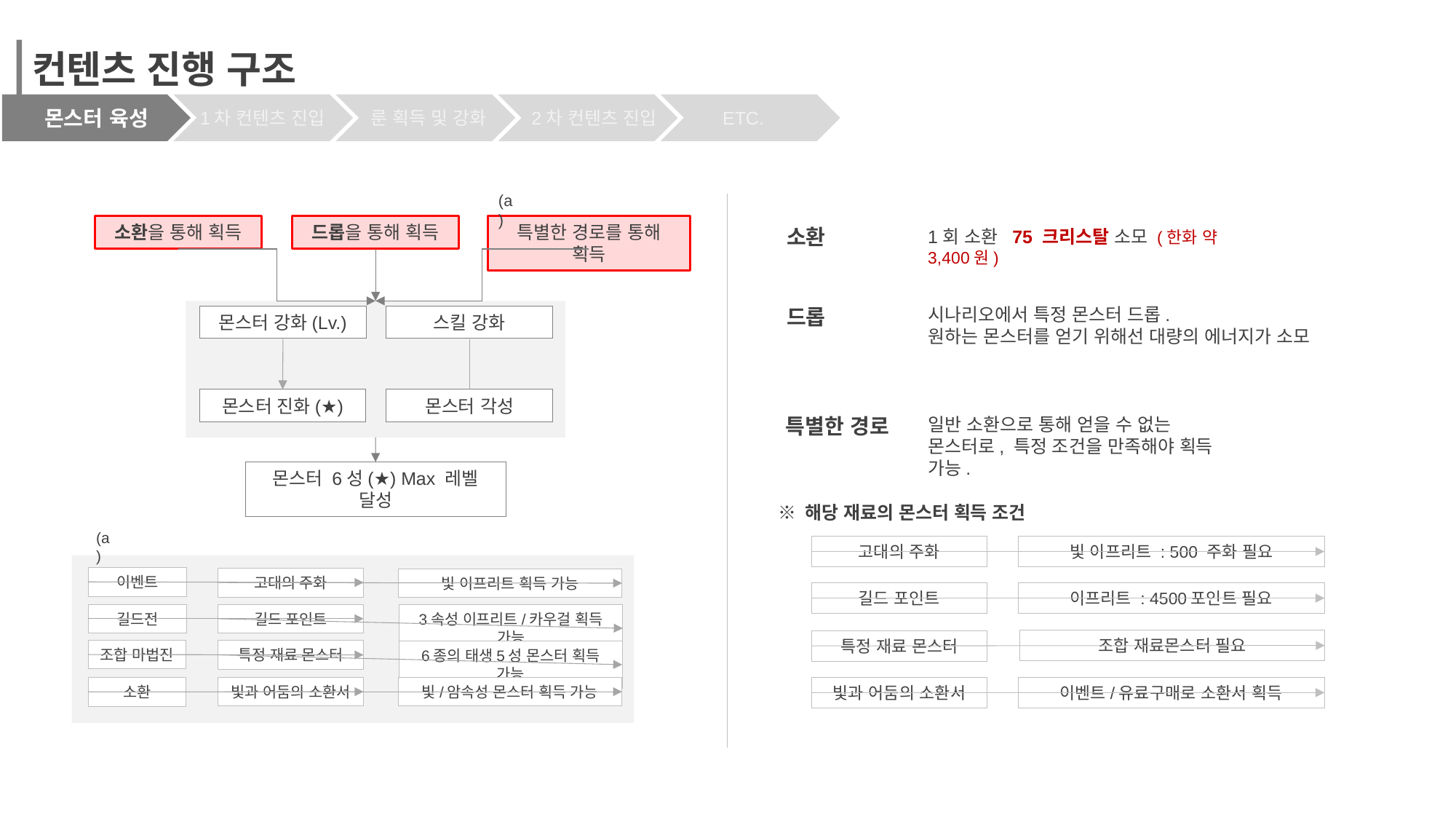

컨텐츠 진행 구조

몬스터 육성
1차 컨텐츠 진입
ETC.
룬 획득 및 강화
2차 컨텐츠 진입
(a)
드롭을 통해 획득
특별한 경로를 통해 획득
소환을 통해 획득

몬스터 강화(Lv.)
스킬 강화
몬스터 진화(★)
몬스터 각성
몬스터 6성(★) Max 레벨 달성
소환
1회 소환  75 크리스탈 소모 (한화 약 3,400원)
드롭
시나리오에서 특정 몬스터 드롭.
원하는 몬스터를 얻기 위해선 대량의 에너지가 소모
일반 소환으로 통해 얻을 수 없는 몬스터로, 특정 조건을 만족해야 획득 가능.
특별한 경로
※ 해당 재료의 몬스터 획득 조건
(a)

이벤트
고대의 주화
빛 이프리트 획득 가능
길드전
길드 포인트
3속성 이프리트/카우걸 획득 가능
조합 마법진
특정 재료 몬스터
6종의 태생5성 몬스터 획득 가능
빛/암속성 몬스터 획득 가능
빛과 어둠의 소환서
소환
빛 이프리트 : 500 주화 필요
고대의 주화
길드 포인트
이프리트 : 4500포인트 필요
조합 재료몬스터 필요
특정 재료 몬스터
이벤트/유료구매로 소환서 획득
빛과 어둠의 소환서